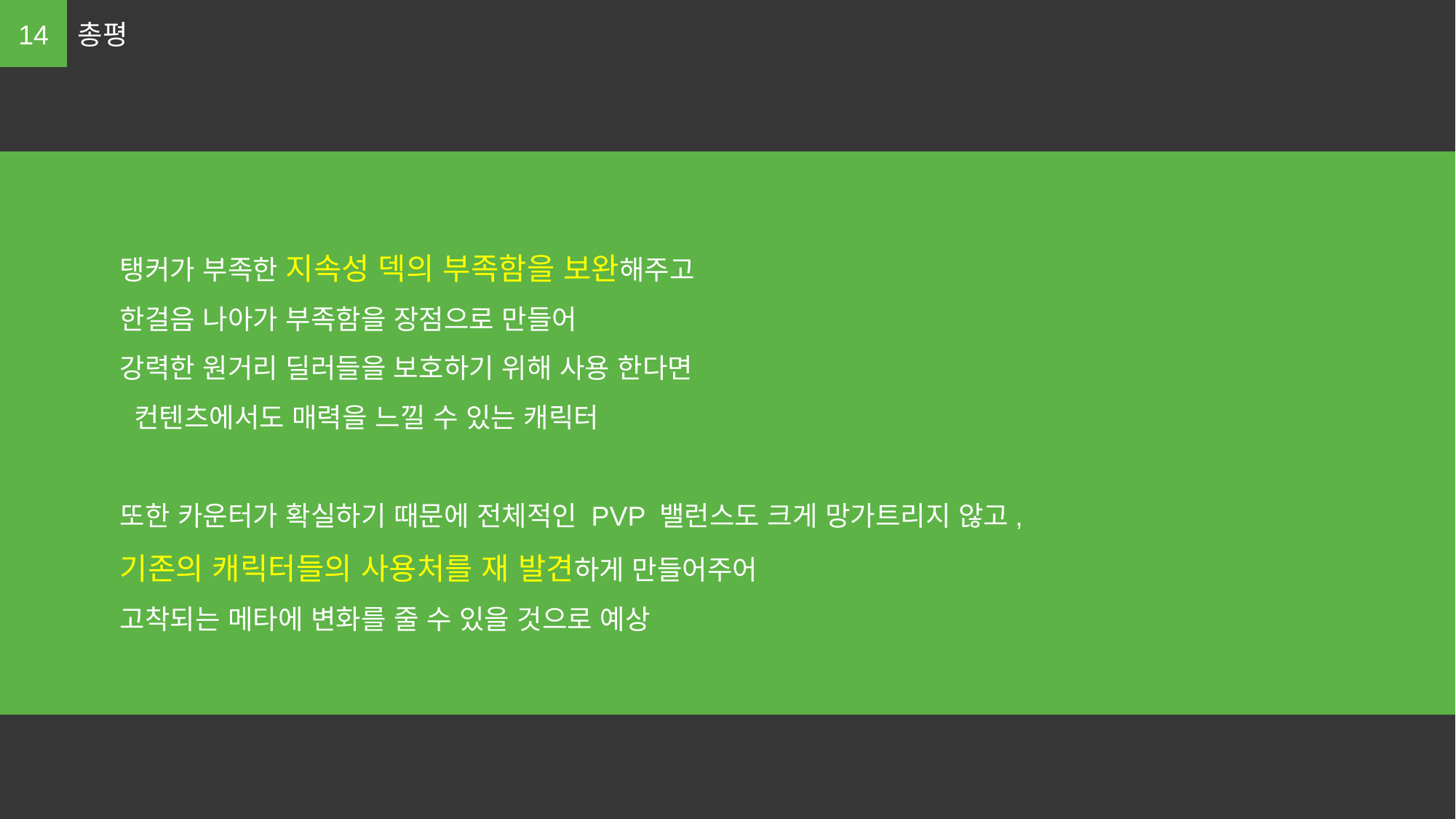

14
총평
	탱커가 부족한 지속성 덱의 부족함을 보완해주고
	한걸음 나아가 부족함을 장점으로 만들어
	강력한 원거리 딜러들을 보호하기 위해 사용 한다면
	 컨텐츠에서도 매력을 느낄 수 있는 캐릭터

	또한 카운터가 확실하기 때문에 전체적인 PVP 밸런스도 크게 망가트리지 않고,
	기존의 캐릭터들의 사용처를 재 발견하게 만들어주어
	고착되는 메타에 변화를 줄 수 있을 것으로 예상